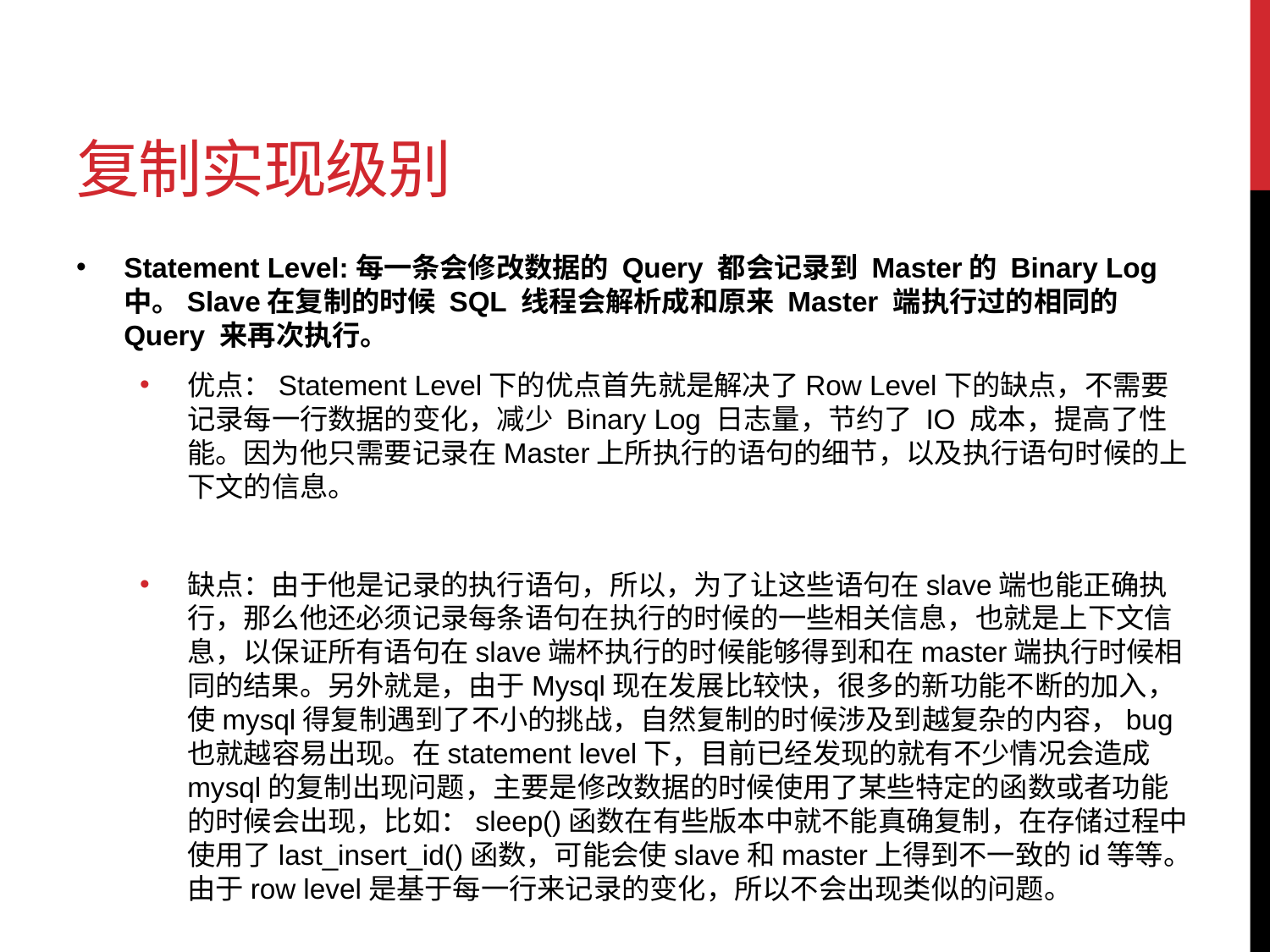

# 复制实现级别
Statement Level:每一条会修改数据的 Query 都会记录到 Master的 Binary Log 中。Slave在复制的时候 SQL 线程会解析成和原来 Master 端执行过的相同的 Query 来再次执行。
优点：Statement Level下的优点首先就是解决了Row Level下的缺点，不需要记录每一行数据的变化，减少 Binary Log 日志量，节约了 IO 成本，提高了性能。因为他只需要记录在Master上所执行的语句的细节，以及执行语句时候的上下文的信息。

缺点：由于他是记录的执行语句，所以，为了让这些语句在slave端也能正确执行，那么他还必须记录每条语句在执行的时候的一些相关信息，也就是上下文信息，以保证所有语句在slave端杯执行的时候能够得到和在master端执行时候相同的结果。另外就是，由于Mysql现在发展比较快，很多的新功能不断的加入，使mysql得复制遇到了不小的挑战，自然复制的时候涉及到越复杂的内容，bug也就越容易出现。在statement level下，目前已经发现的就有不少情况会造成mysql的复制出现问题，主要是修改数据的时候使用了某些特定的函数或者功能的时候会出现，比如：sleep()函数在有些版本中就不能真确复制，在存储过程中使用了last_insert_id()函数，可能会使slave和master上得到不一致的id等等。由于row level是基于每一行来记录的变化，所以不会出现类似的问题。